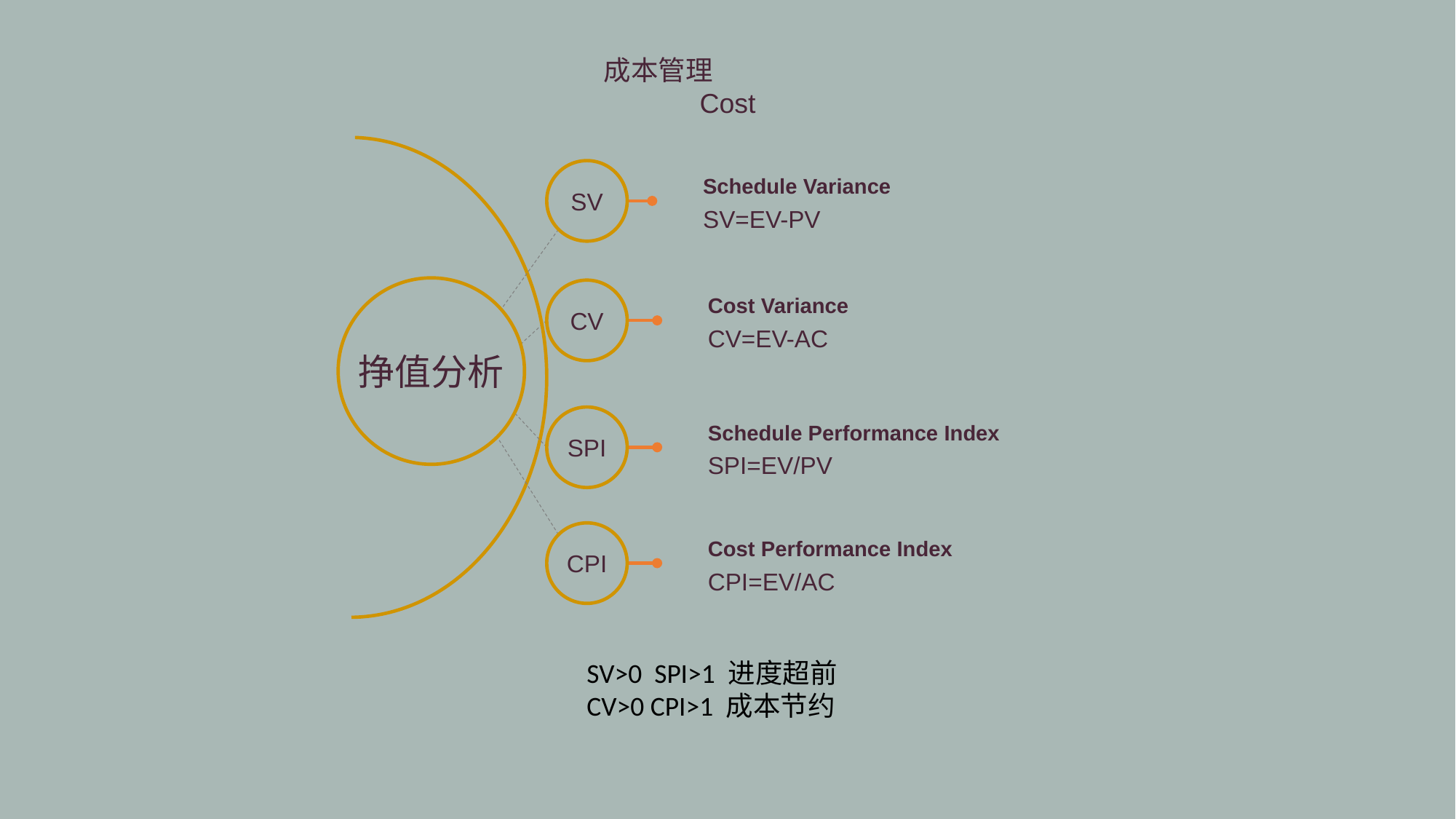

成本管理
Cost

SV
Schedule Variance
SV=EV-PV
挣值分析
CV
Cost Variance
CV=EV-AC
SPI
Schedule Performance Index
SPI=EV/PV
CPI
Cost Performance Index
CPI=EV/AC
SV>0  SPI>1 进度超前
CV>0 CPI>1 成本节约